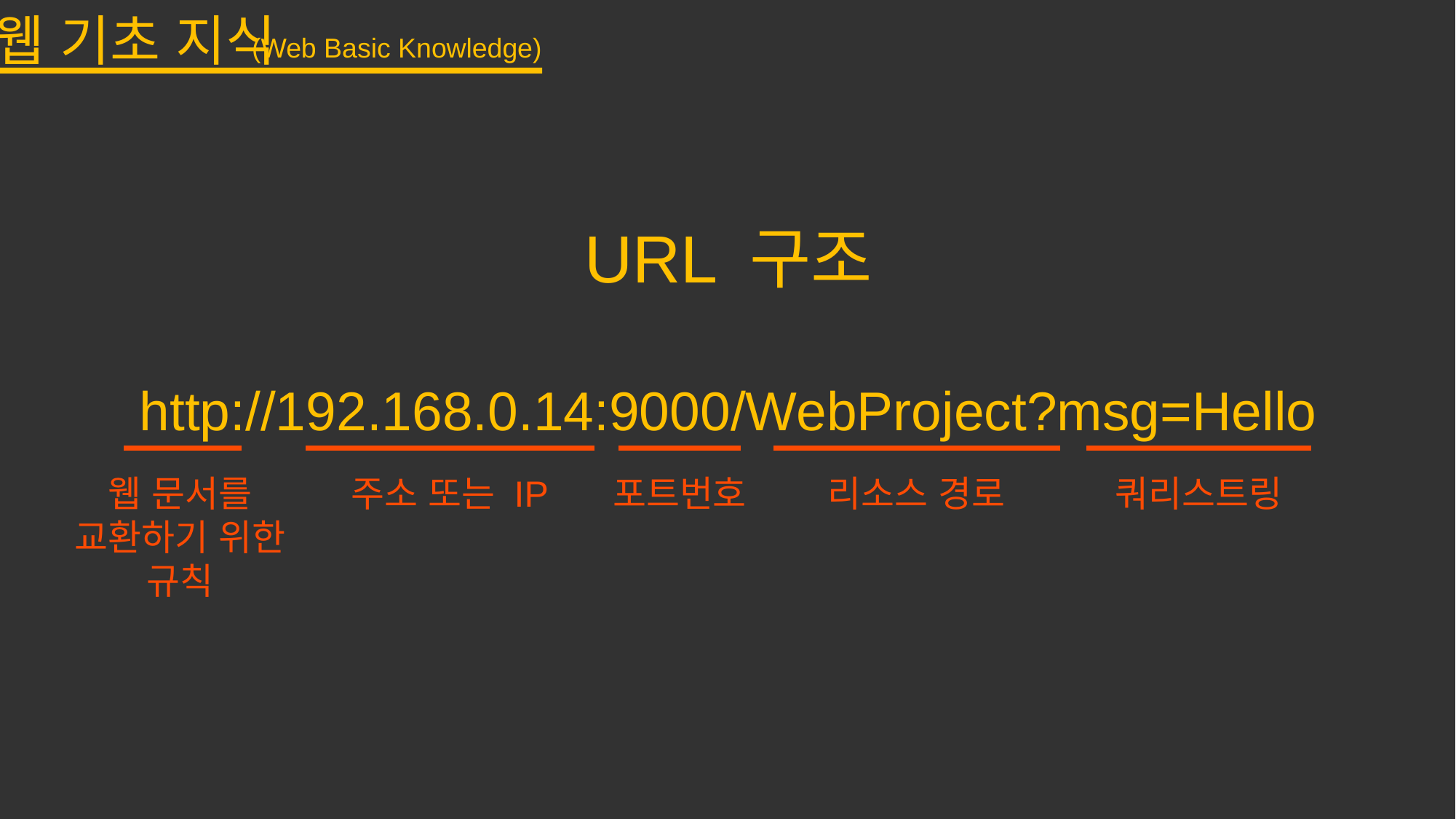

웹 기초 지식
(Web Basic Knowledge)

URL 구조
http://192.168.0.14:9000/WebProject?msg=Hello
웹 문서를
교환하기 위한
규칙
주소 또는 IP
포트번호
리소스 경로
쿼리스트링